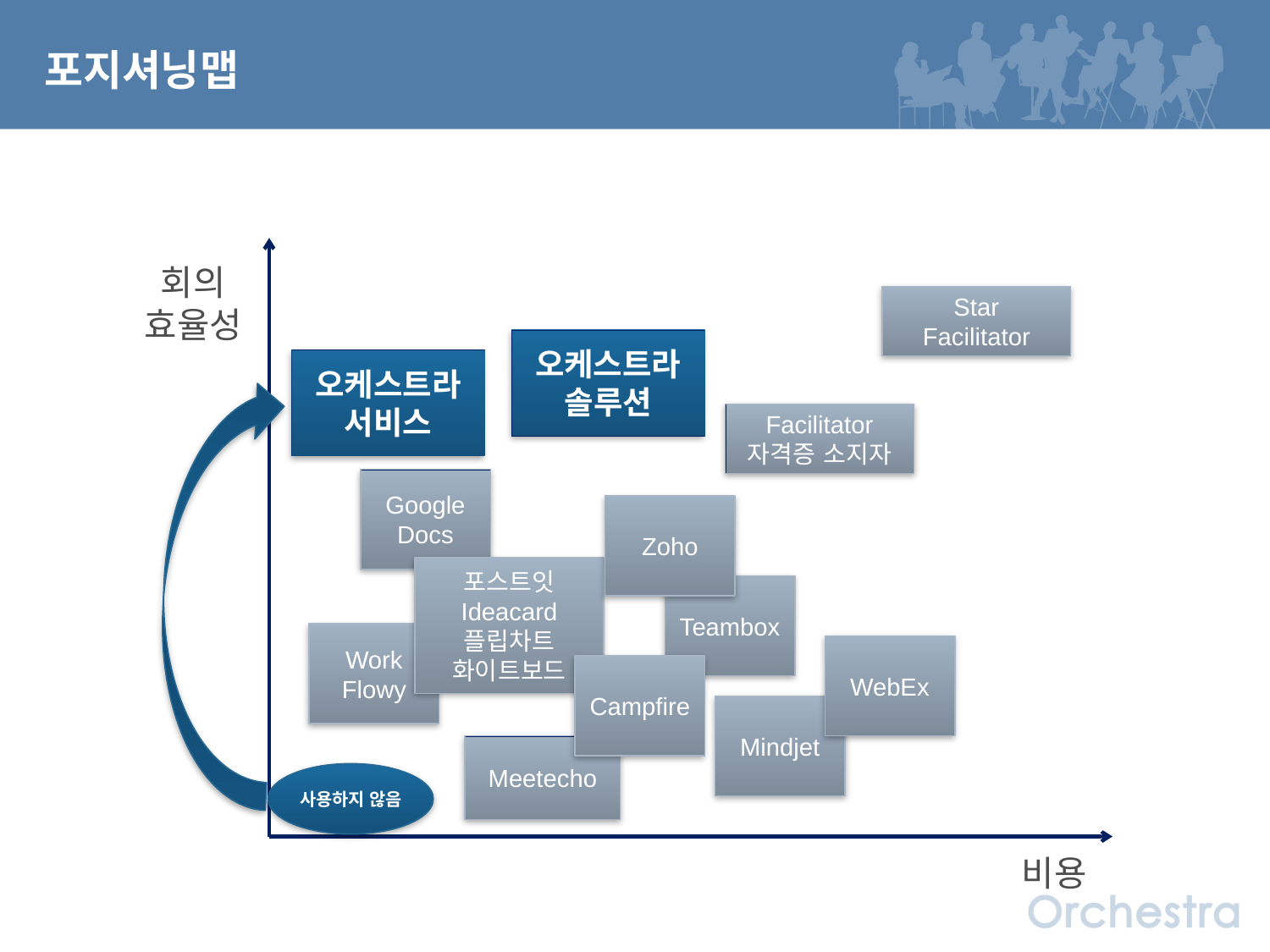

포지셔닝맵
회의
효율성
Star
Facilitator
오케스트라
솔루션
오케스트라
서비스

Facilitator
자격증 소지자
Google
Docs
Zoho
포스트잇
Ideacard
플립차트
화이트보드
Teambox
Work
Flowy
WebEx
Campfire
Mindjet
Meetecho
사용하지 않음
비용